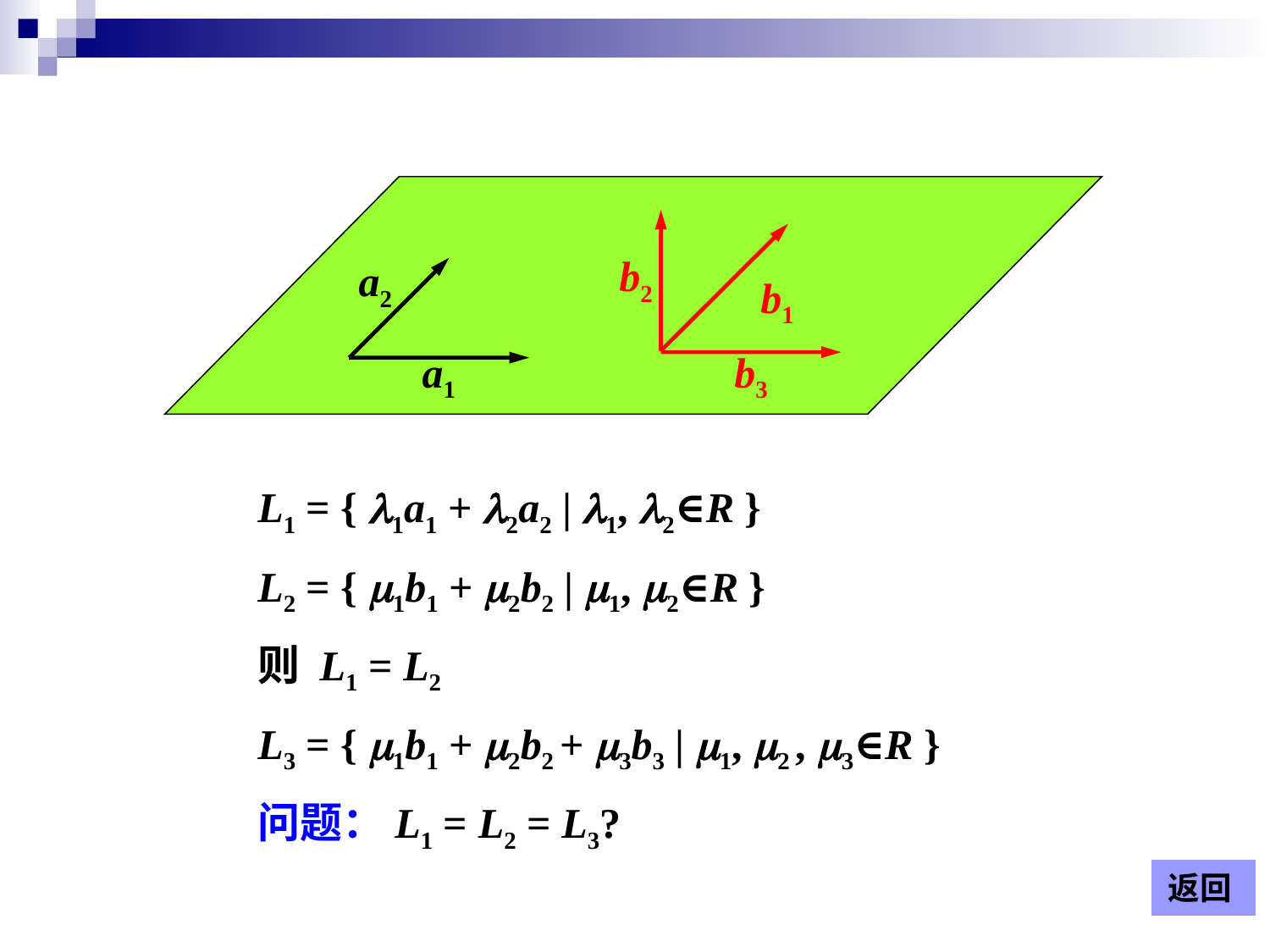

b2
a2

b1
a1
b3

L1 = { λ1a1 + λ2a2 | λ1, λ2∈R }
L2 = { μ1b1 + μ2b2 | μ1, μ2∈R }
则 L1 = L2
L3 = { μ1b1 + μ2b2 + μ3b3 | μ1, μ2 , μ3∈R }
问题：L1 = L2 = L3?
返回